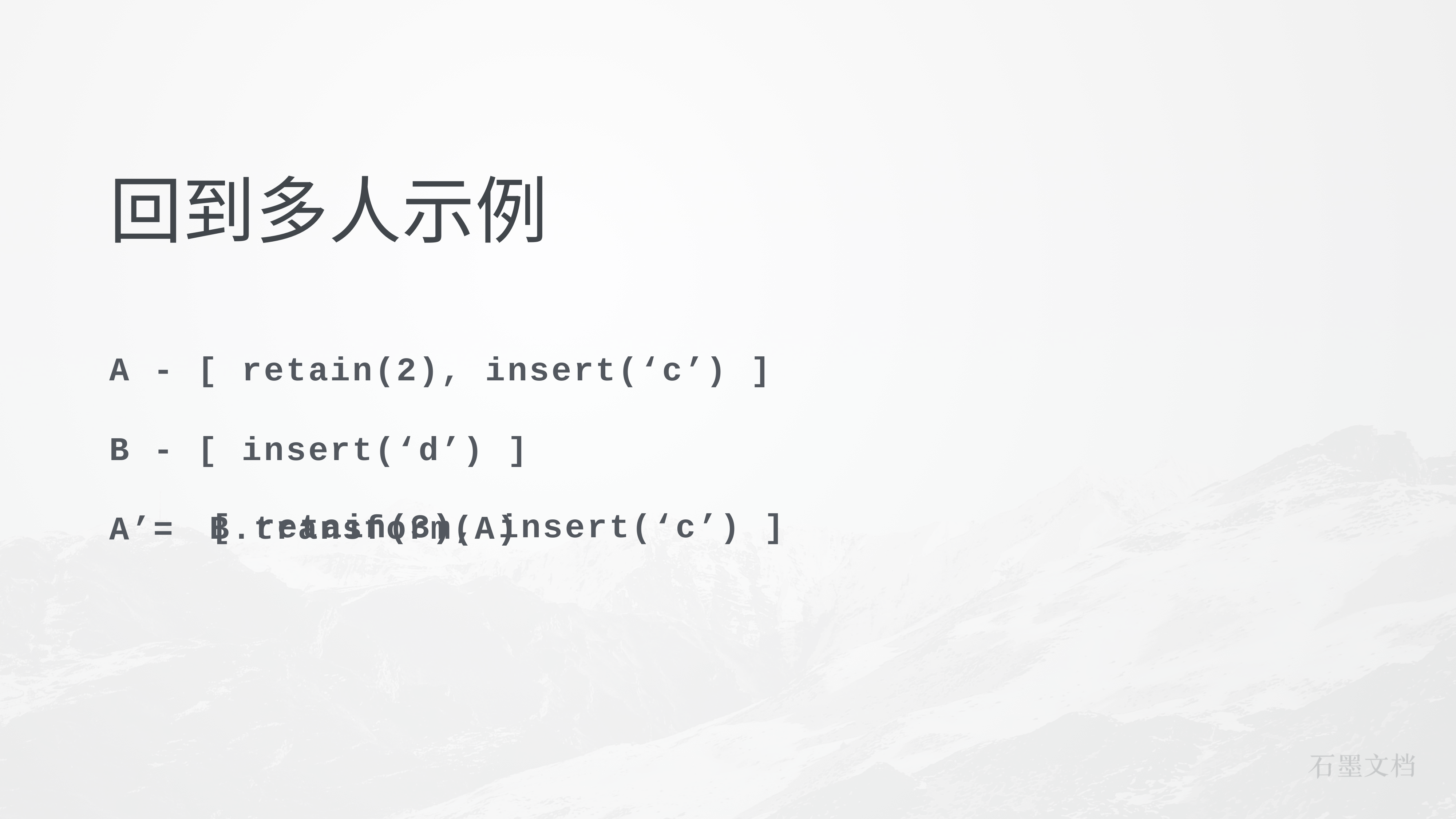

# 回到多人示例
A - [ retain(2), insert(‘c’) ]
B - [ insert(‘d’) ]
A’=
[ retain(3), insert(‘c’) ]
B.transform(A)